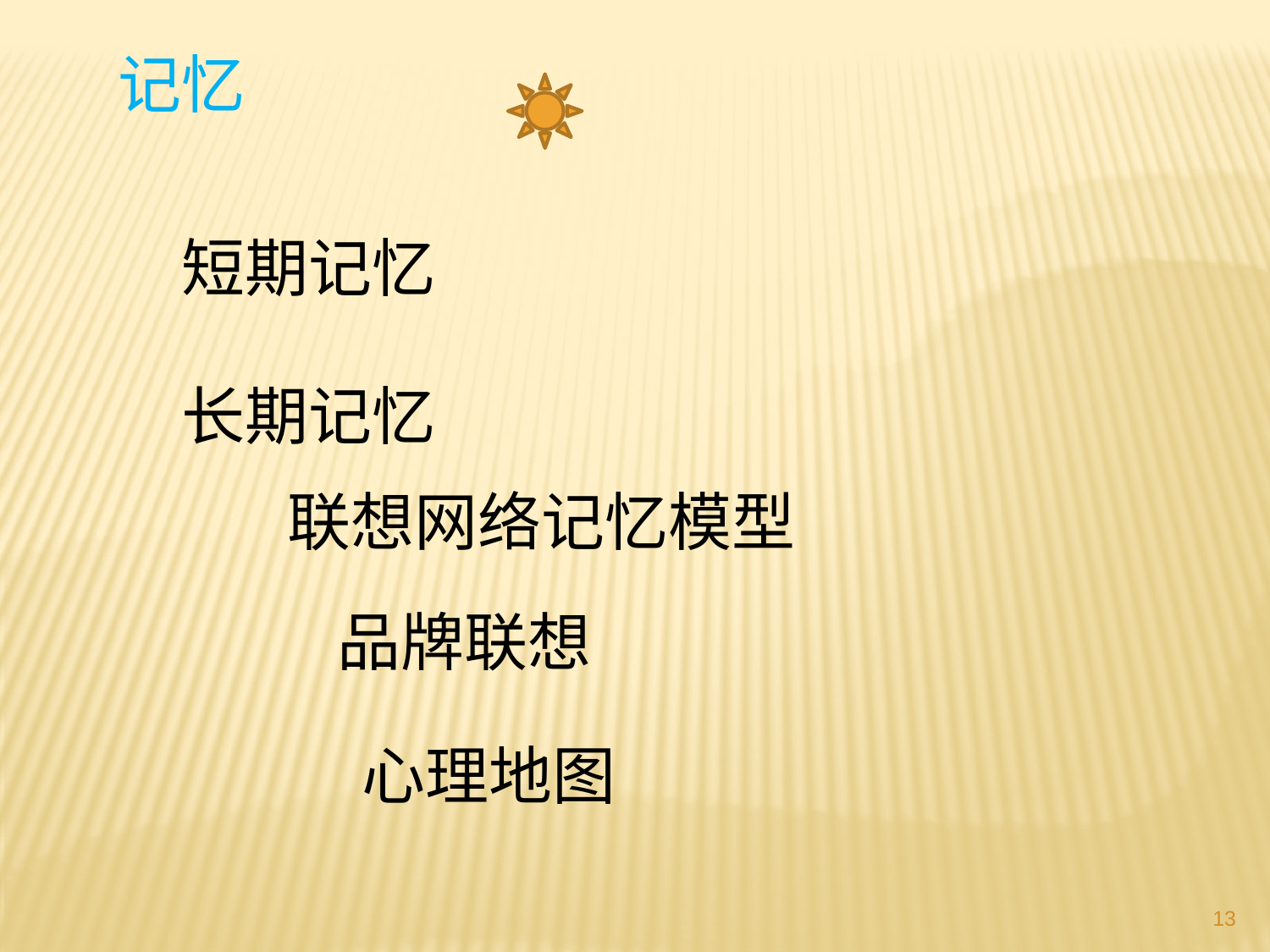

记忆

短期记忆
长期记忆
联想网络记忆模型
品牌联想
心理地图
13